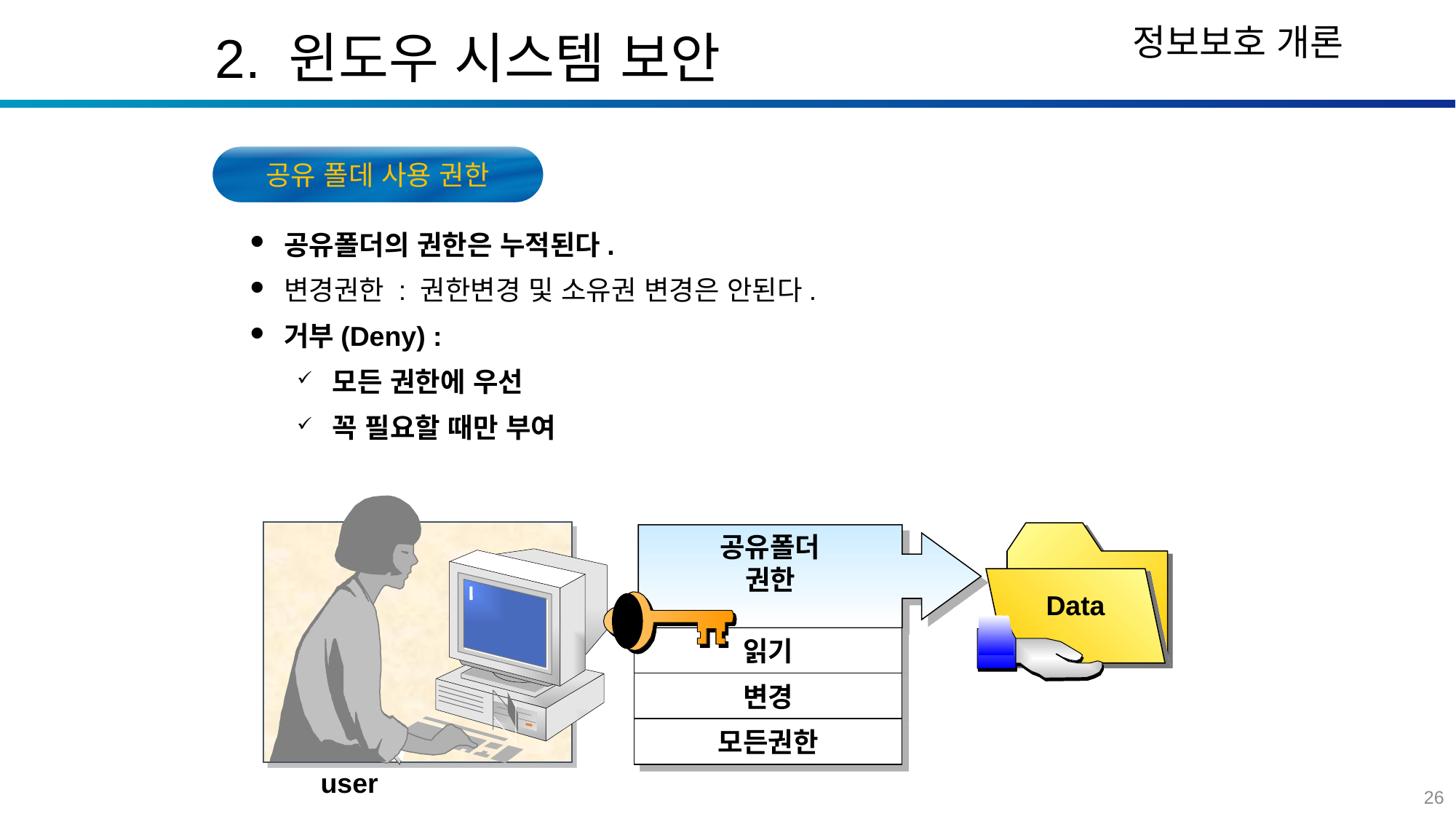

2. 윈도우 시스템 보안
공유 폴데 사용 권한

공유폴더의 권한은 누적된다.
변경권한 : 권한변경 및 소유권 변경은 안된다.
거부(Deny) :
모든 권한에 우선
꼭 필요할 때만 부여

Data

공유폴더
권한

읽기
변경
모든권한
user
26